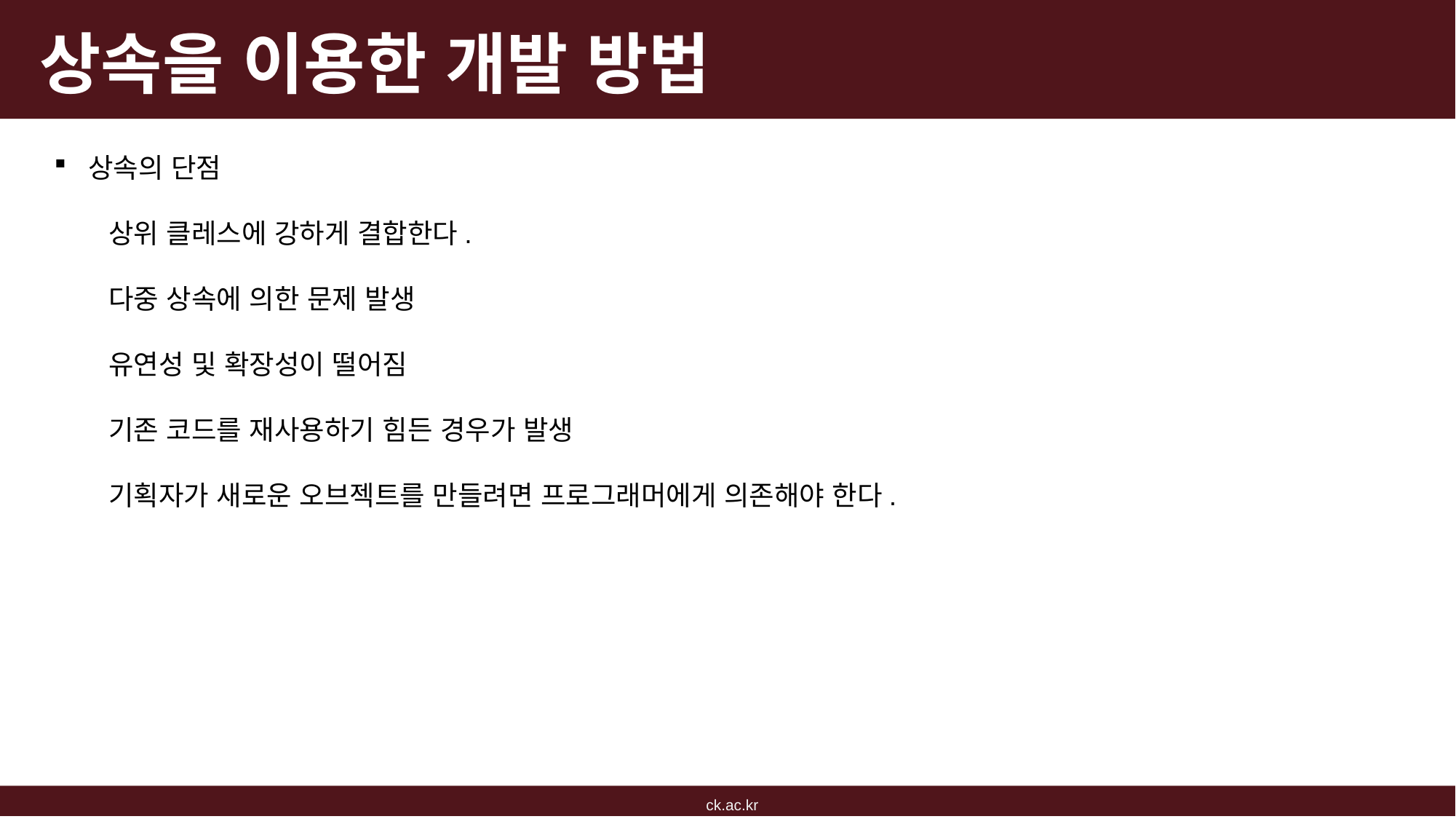

# 상속을 이용한 개발 방법
상속의 단점

상위 클레스에 강하게 결합한다.

다중 상속에 의한 문제 발생

유연성 및 확장성이 떨어짐

기존 코드를 재사용하기 힘든 경우가 발생

기획자가 새로운 오브젝트를 만들려면 프로그래머에게 의존해야 한다.

ck.ac.kr